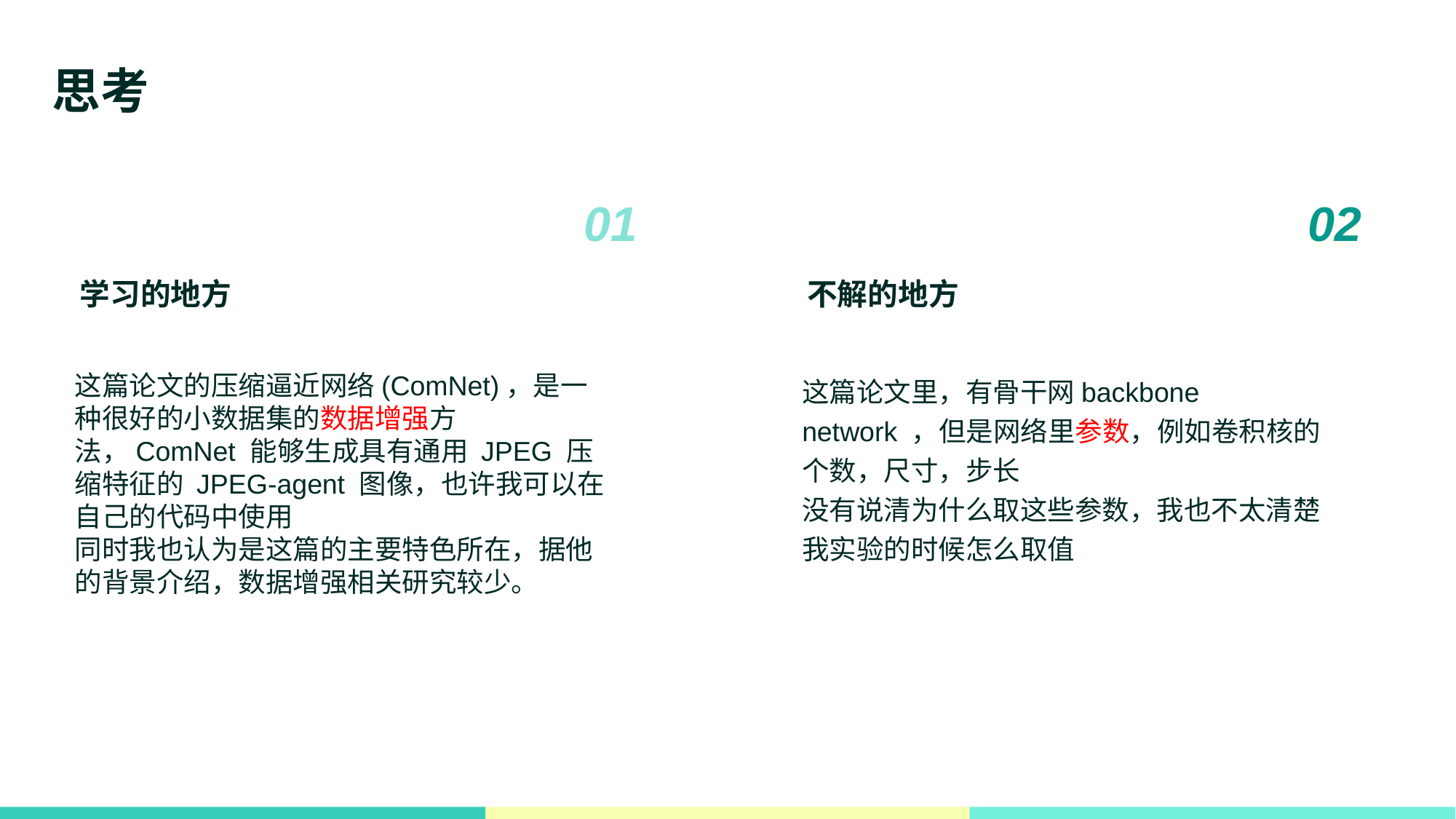

思考
01
学习的地方
这篇论文的压缩逼近网络(ComNet)，是一种很好的小数据集的数据增强方法，ComNet 能够生成具有通用 JPEG 压缩特征的 JPEG-agent 图像，也许我可以在自己的代码中使用
同时我也认为是这篇的主要特色所在，据他的背景介绍，数据增强相关研究较少。
02
不解的地方
这篇论文里，有骨干网backbone  network ，但是网络里参数，例如卷积核的个数，尺寸，步长
没有说清为什么取这些参数，我也不太清楚我实验的时候怎么取值